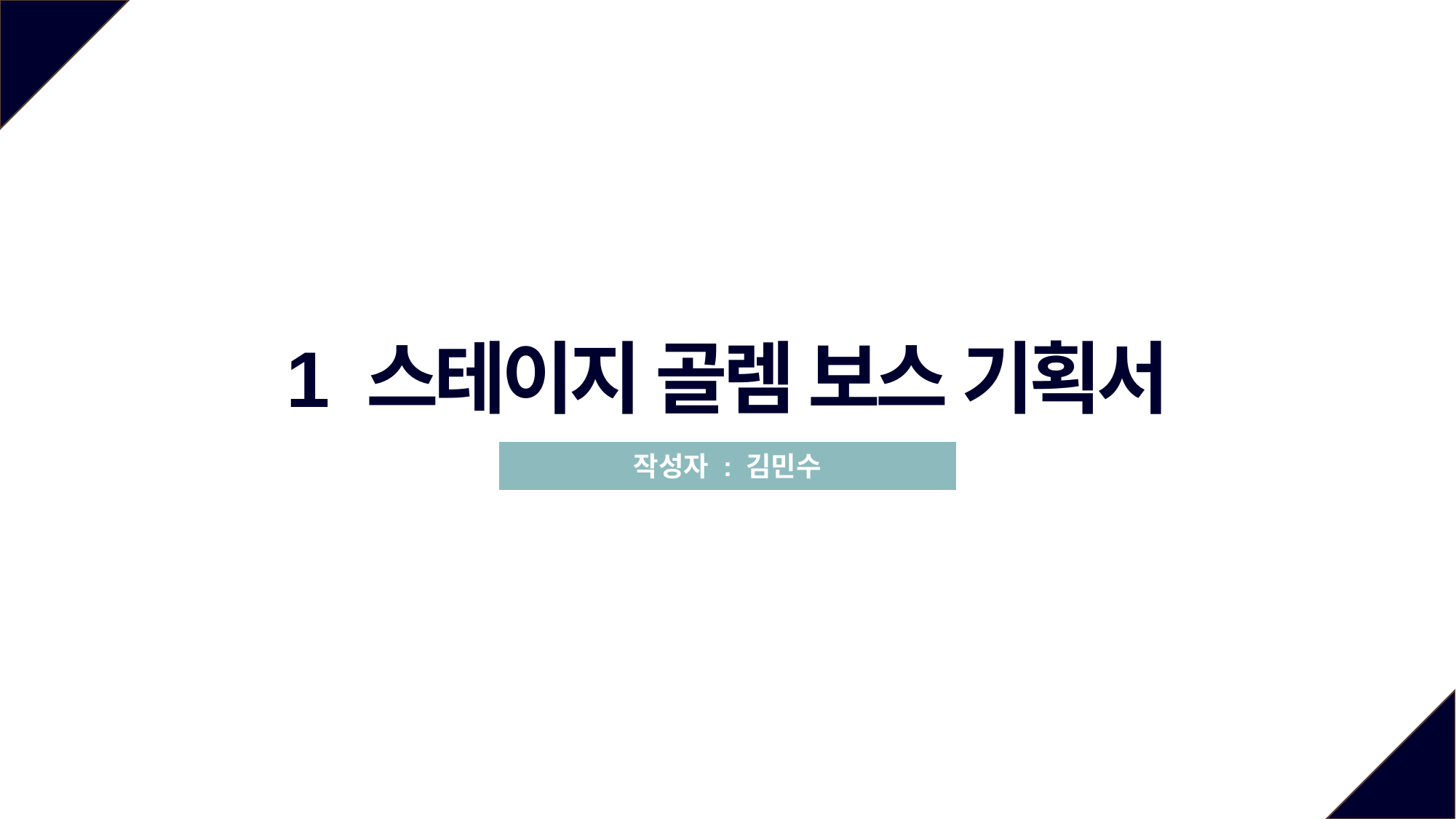

1 스테이지 골렘 보스 기획서
작성자 : 김민수